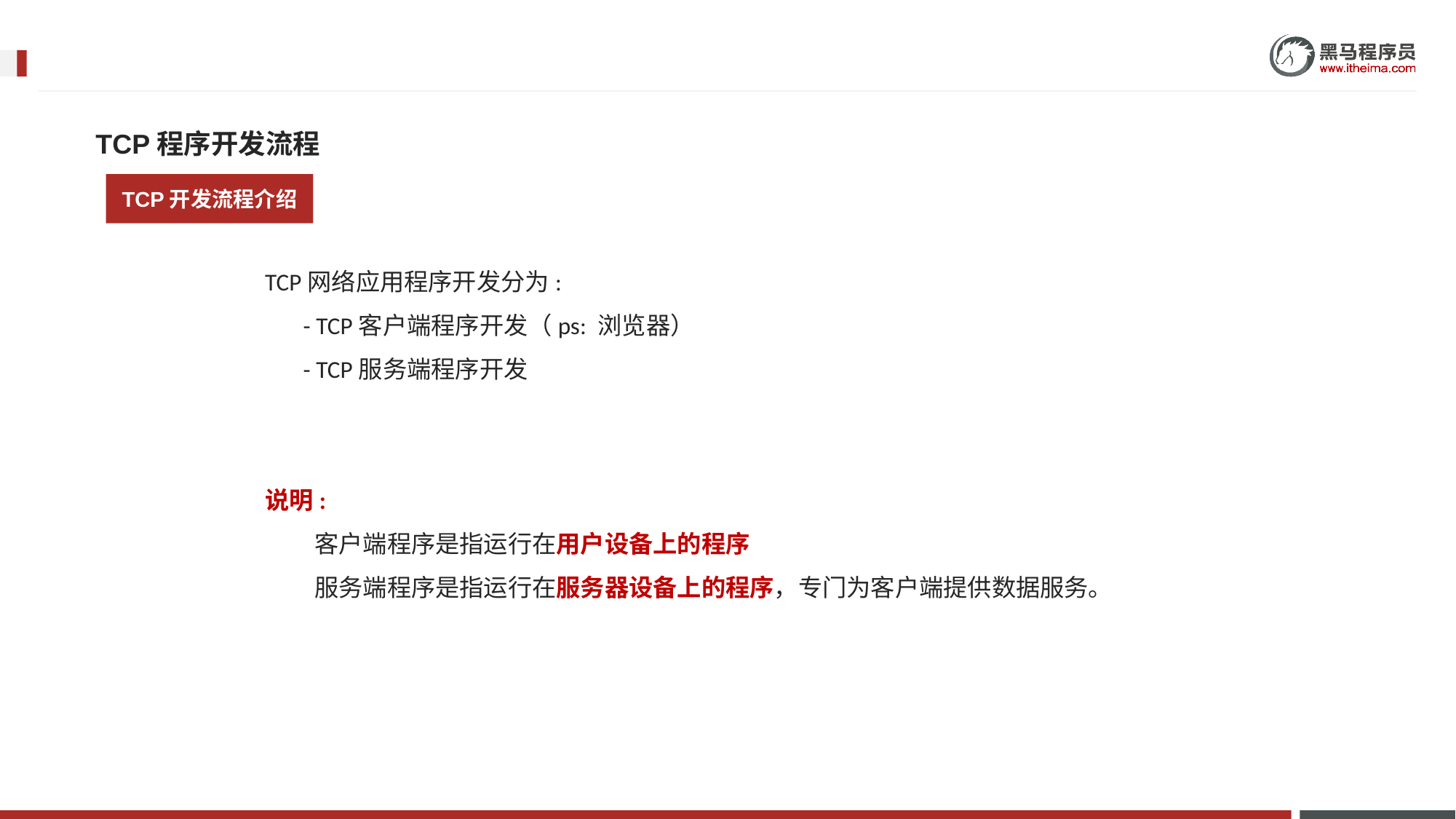

TCP程序开发流程
TCP开发流程介绍
TCP网络应用程序开发分为:
       - TCP客户端程序开发（ps: 浏览器）
       - TCP服务端程序开发

说明:
        客户端程序是指运行在用户设备上的程序
        服务端程序是指运行在服务器设备上的程序，专门为客户端提供数据服务。